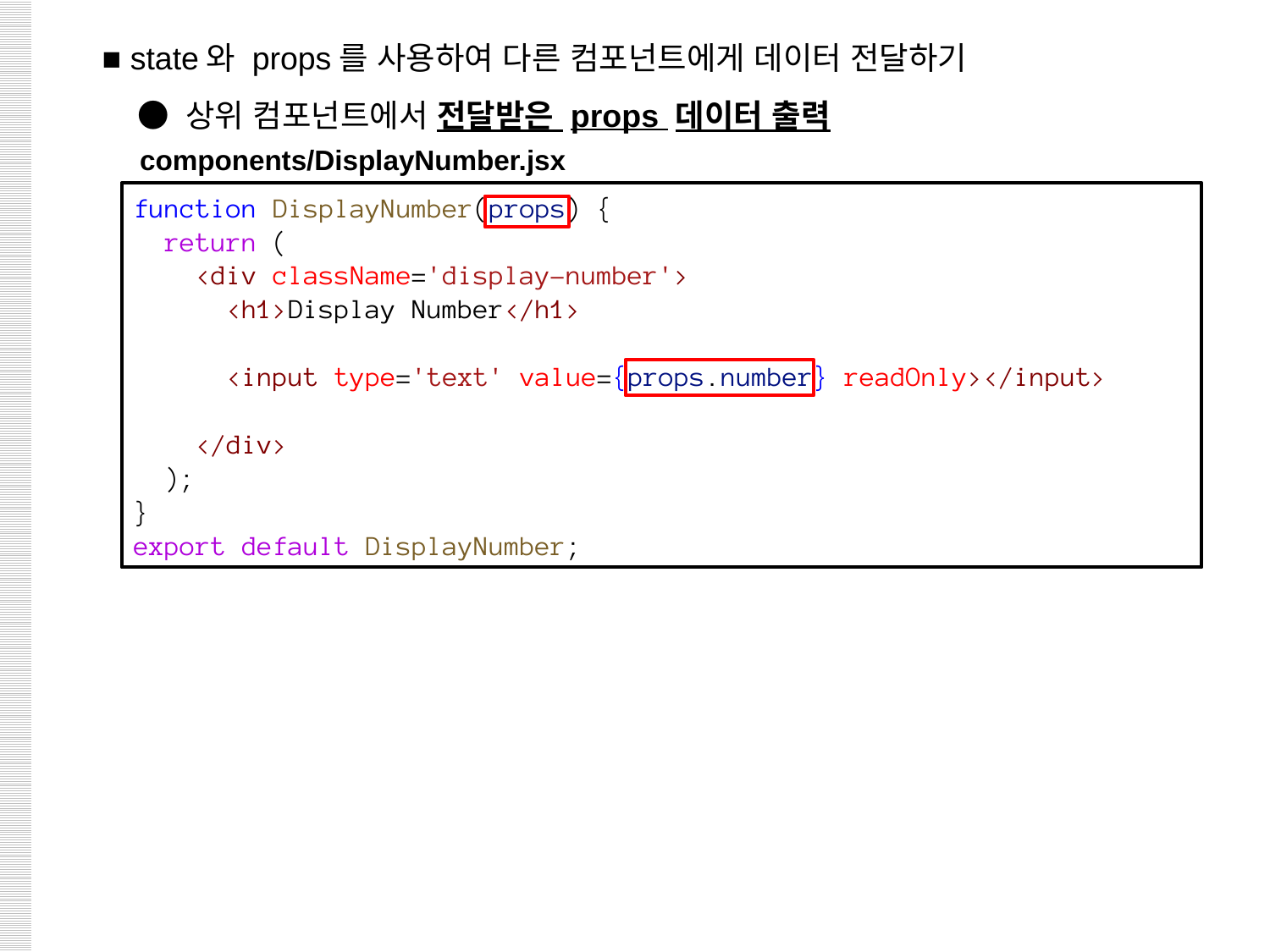

■ state와 props를 사용하여 다른 컴포넌트에게 데이터 전달하기
    ● 상위 컴포넌트에서 전달받은 props 데이터 출력
components/DisplayNumber.jsx
function DisplayNumber(props) {
  return (
    <div className='display-number'>
      <h1>Display Number</h1>

      <input type='text' value={props.number} readOnly></input>

    </div>
  );
}
export default DisplayNumber;